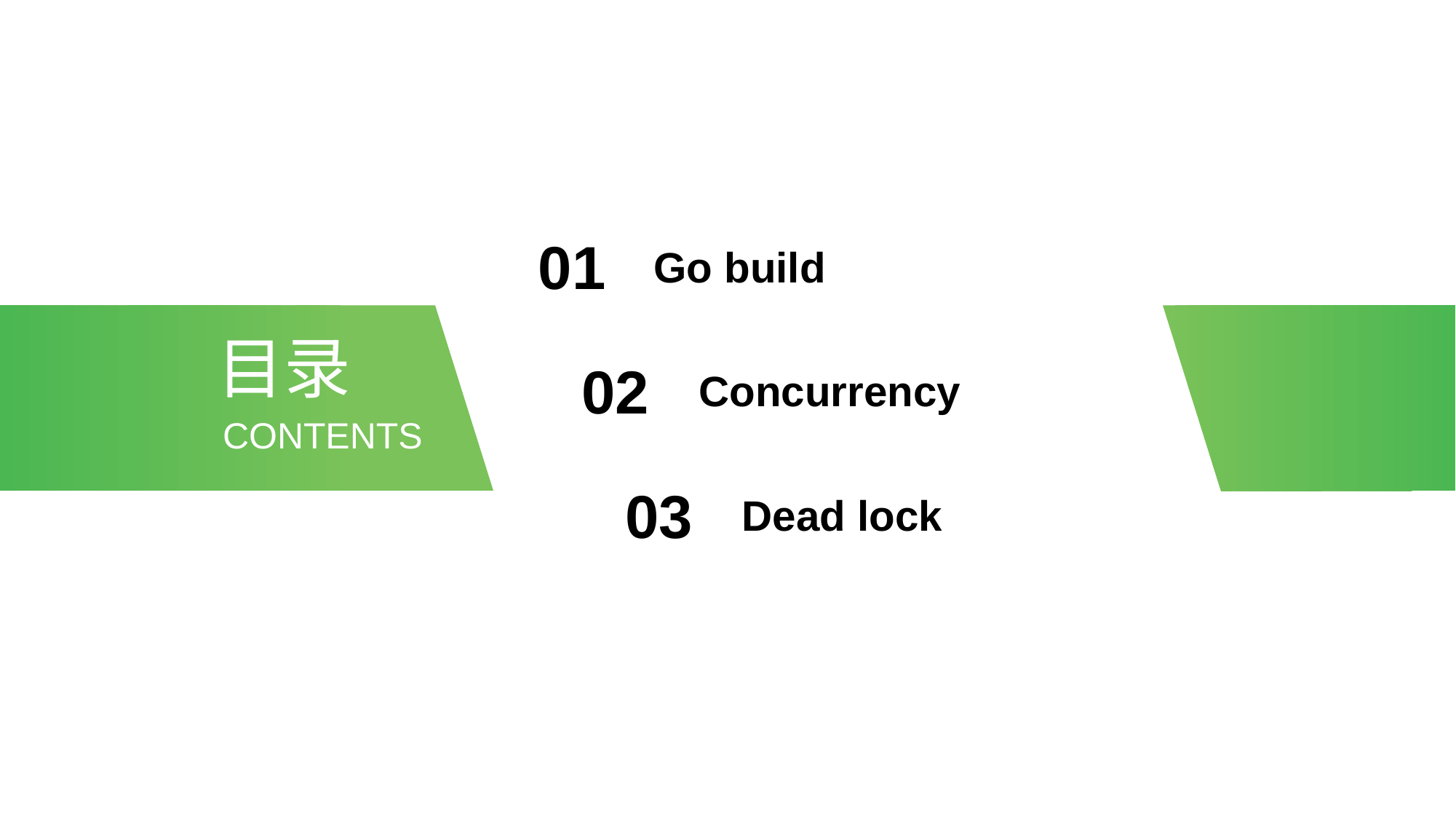

01
Go build
目录
02
Concurrency
CONTENTS
03
Dead lock